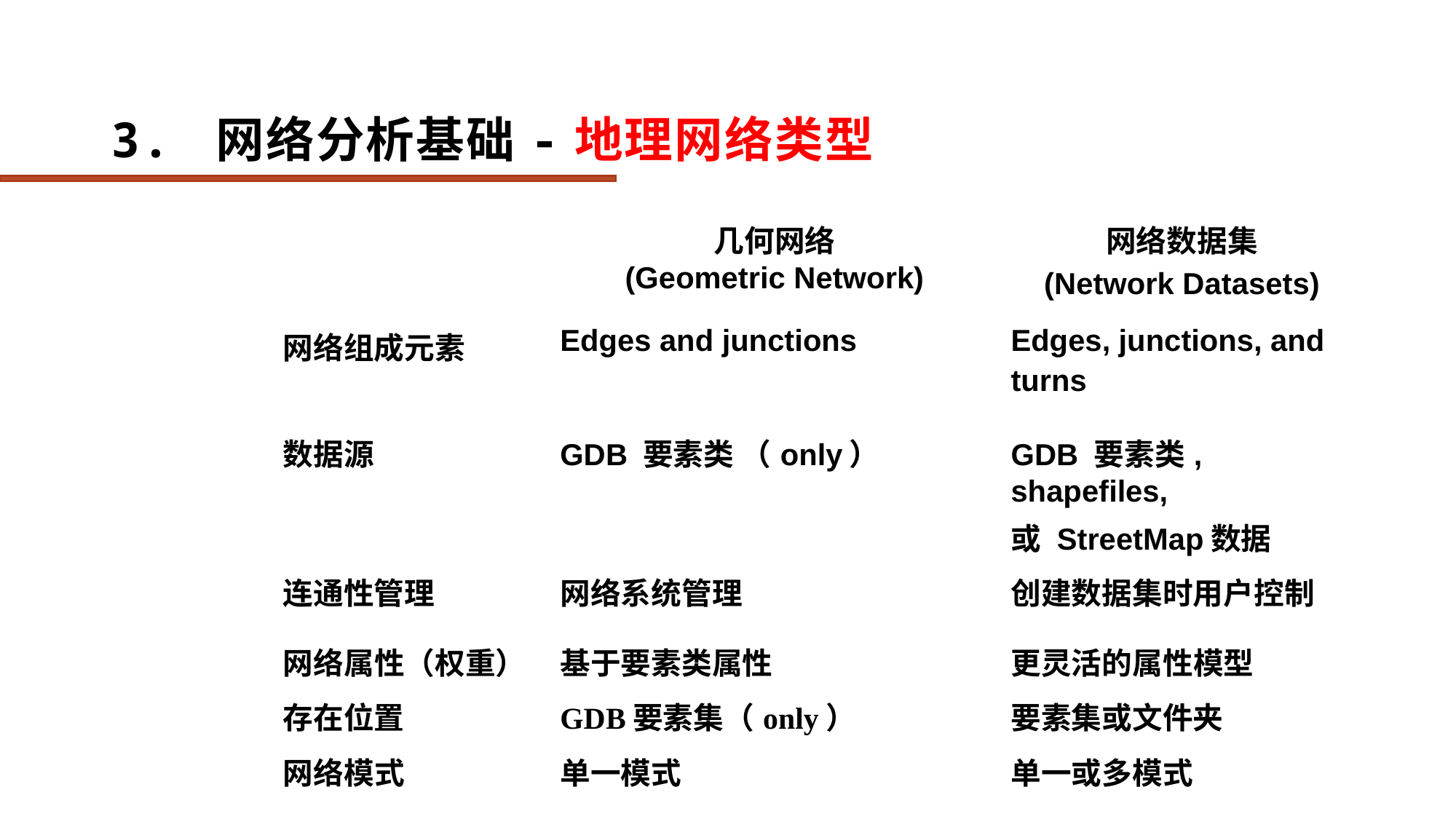

# 3. 网络分析基础-地理网络类型
|  | 几何网络 (Geometric Network) | 网络数据集 (Network Datasets) |
| --- | --- | --- |
| 网络组成元素 | Edges and junctions | Edges, junctions, and turns |
| 数据源 | GDB 要素类 （only） | GDB 要素类, shapefiles, 或 StreetMap数据 |
| 连通性管理 | 网络系统管理 | 创建数据集时用户控制 |
| 网络属性（权重） | 基于要素类属性 | 更灵活的属性模型 |
| 存在位置 | GDB要素集（only） | 要素集或文件夹 |
| 网络模式 | 单一模式 | 单一或多模式 |